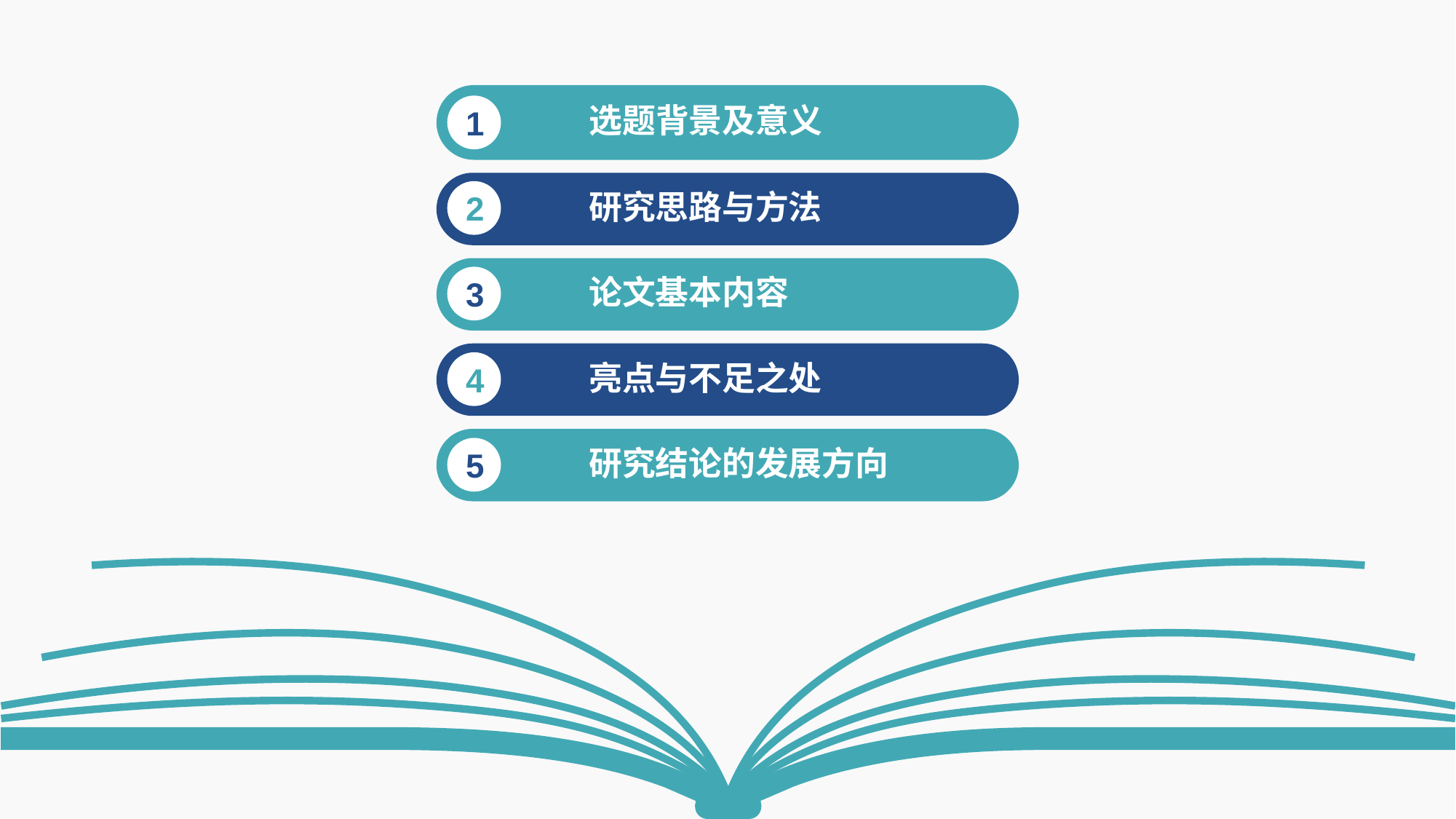

选题背景及意义
1
研究思路与方法
2
论文基本内容
3
亮点与不足之处
4
研究结论的发展方向
5